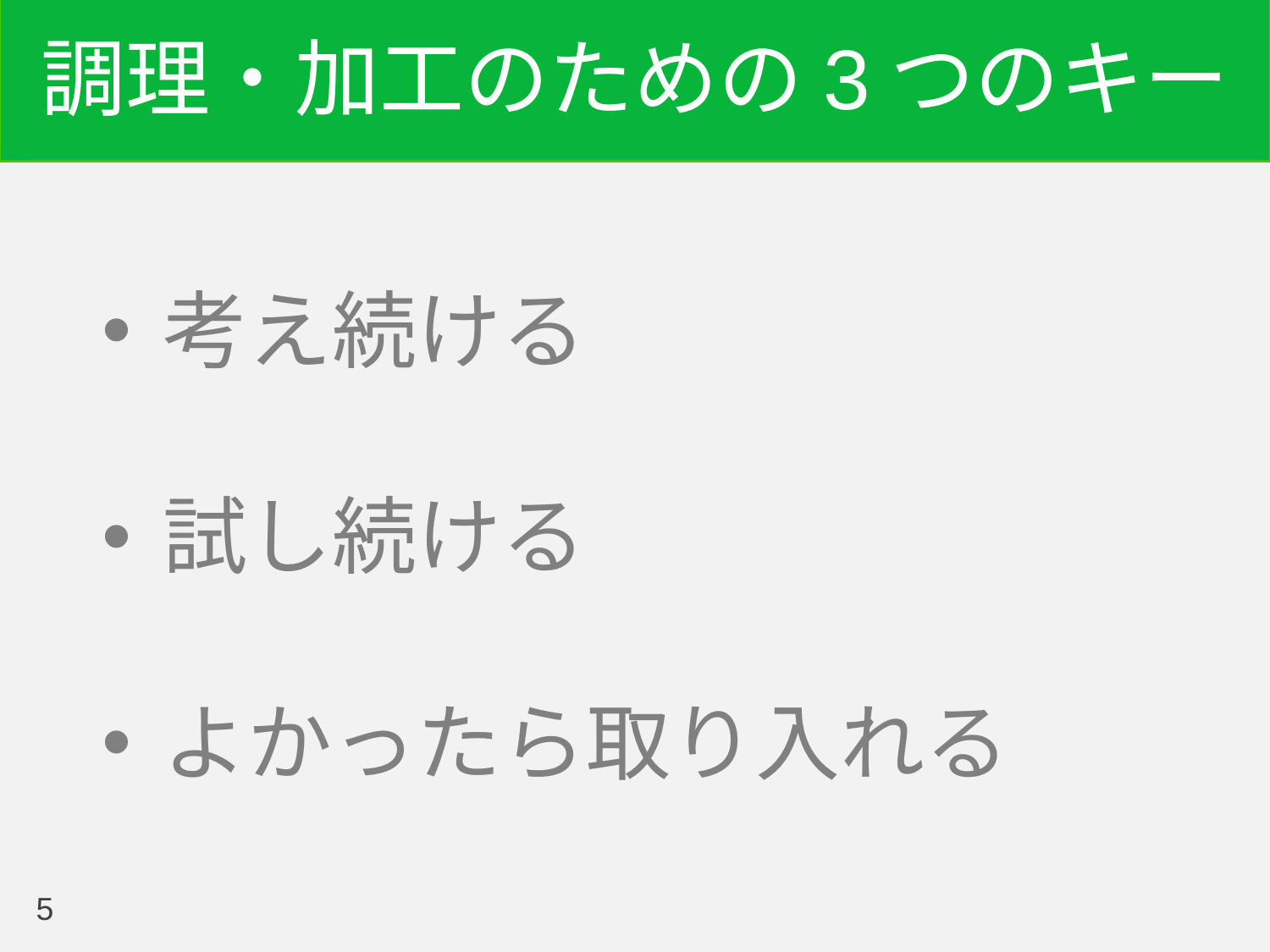

# 調理・加工のための3つのキー
考え続ける
試し続ける
よかったら取り入れる
5